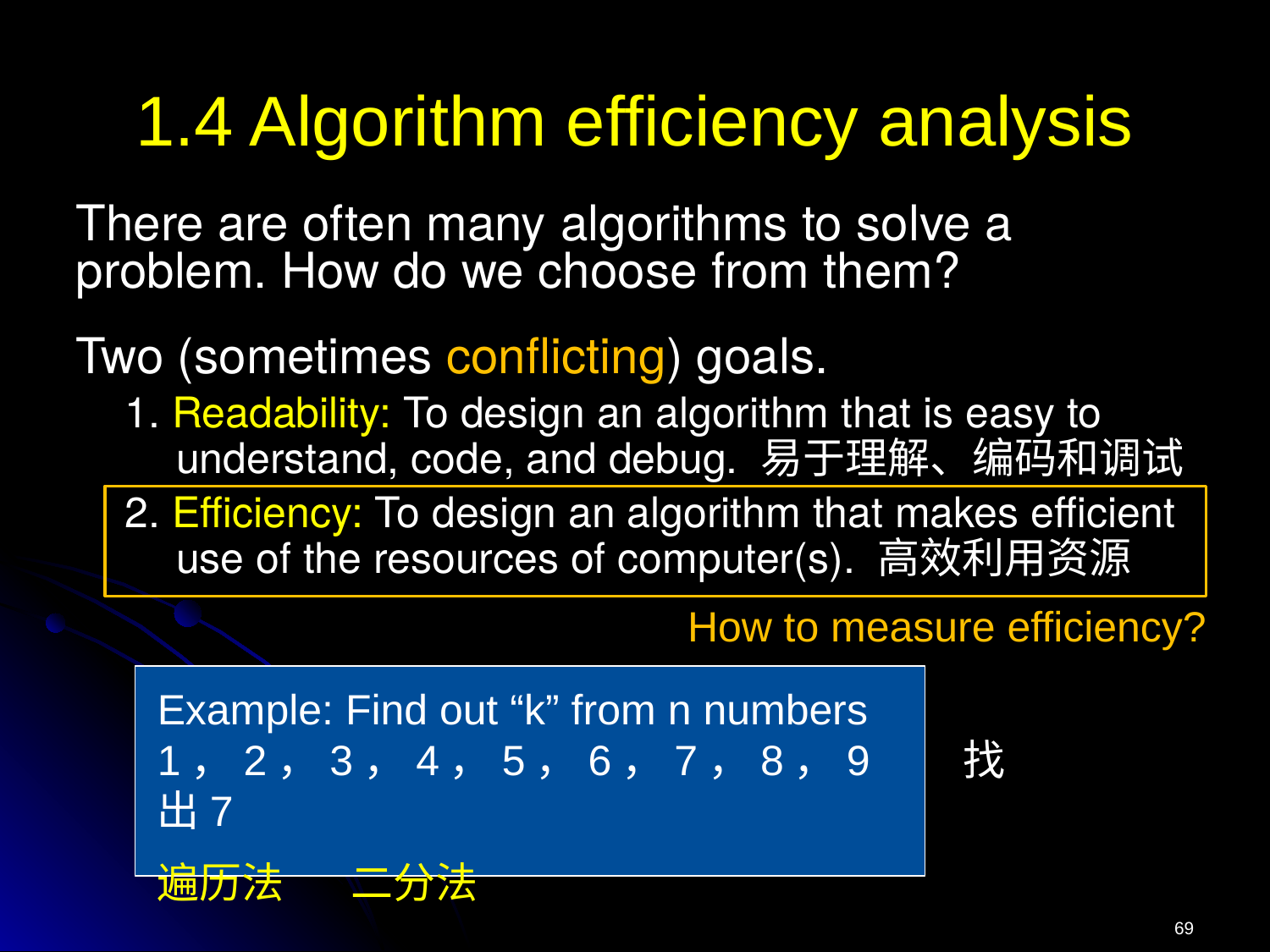

# 1.4 Algorithm efficiency analysis
There are often many algorithms to solve a problem. How do we choose from them?

Two (sometimes conflicting) goals.
1. Readability: To design an algorithm that is easy to understand, code, and debug. 易于理解、编码和调试
2. Efficiency: To design an algorithm that makes efficient use of the resources of computer(s). 高效利用资源

How to measure efficiency?

Example: Find out “k” from n numbers
1，2，3，4，5，6，7，8，9       找出7
遍历法       二分法

69